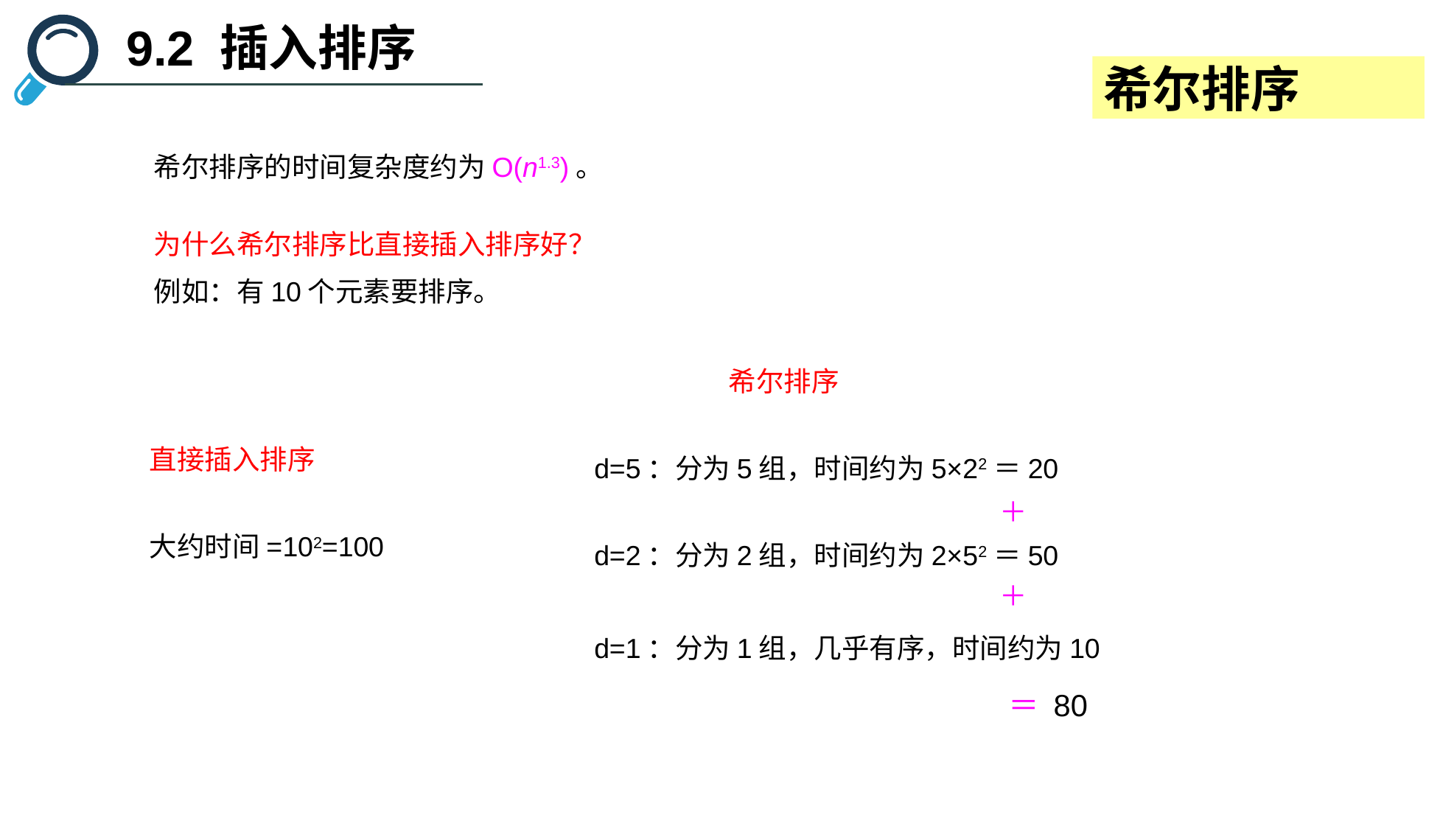

9.2 插入排序
希尔排序
希尔排序的时间复杂度约为O(n1.3)。
为什么希尔排序比直接插入排序好？
例如：有10个元素要排序。
希尔排序
直接插入排序
d=5：分为5组，时间约为5×22＝20
＋
＋
＝ 80
大约时间=102=100
d=2：分为2组，时间约为2×52＝50
d=1：分为1组，几乎有序，时间约为10